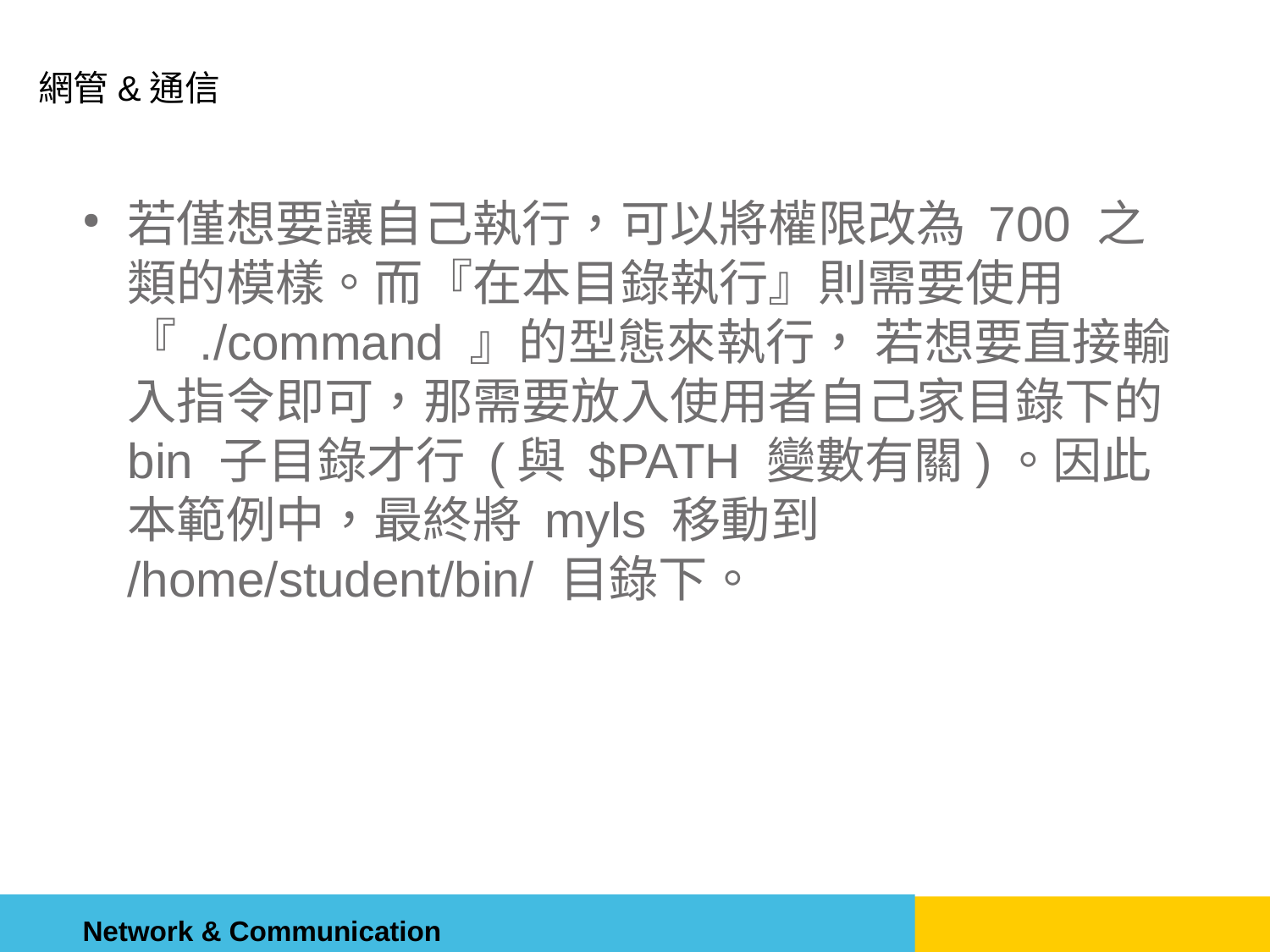

若僅想要讓自己執行，可以將權限改為 700 之類的模樣。而『在本目錄執行』則需要使用『 ./command 』的型態來執行， 若想要直接輸入指令即可，那需要放入使用者自己家目錄下的 bin 子目錄才行 (與 $PATH 變數有關)。因此本範例中，最終將 myls 移動到 /home/student/bin/ 目錄下。